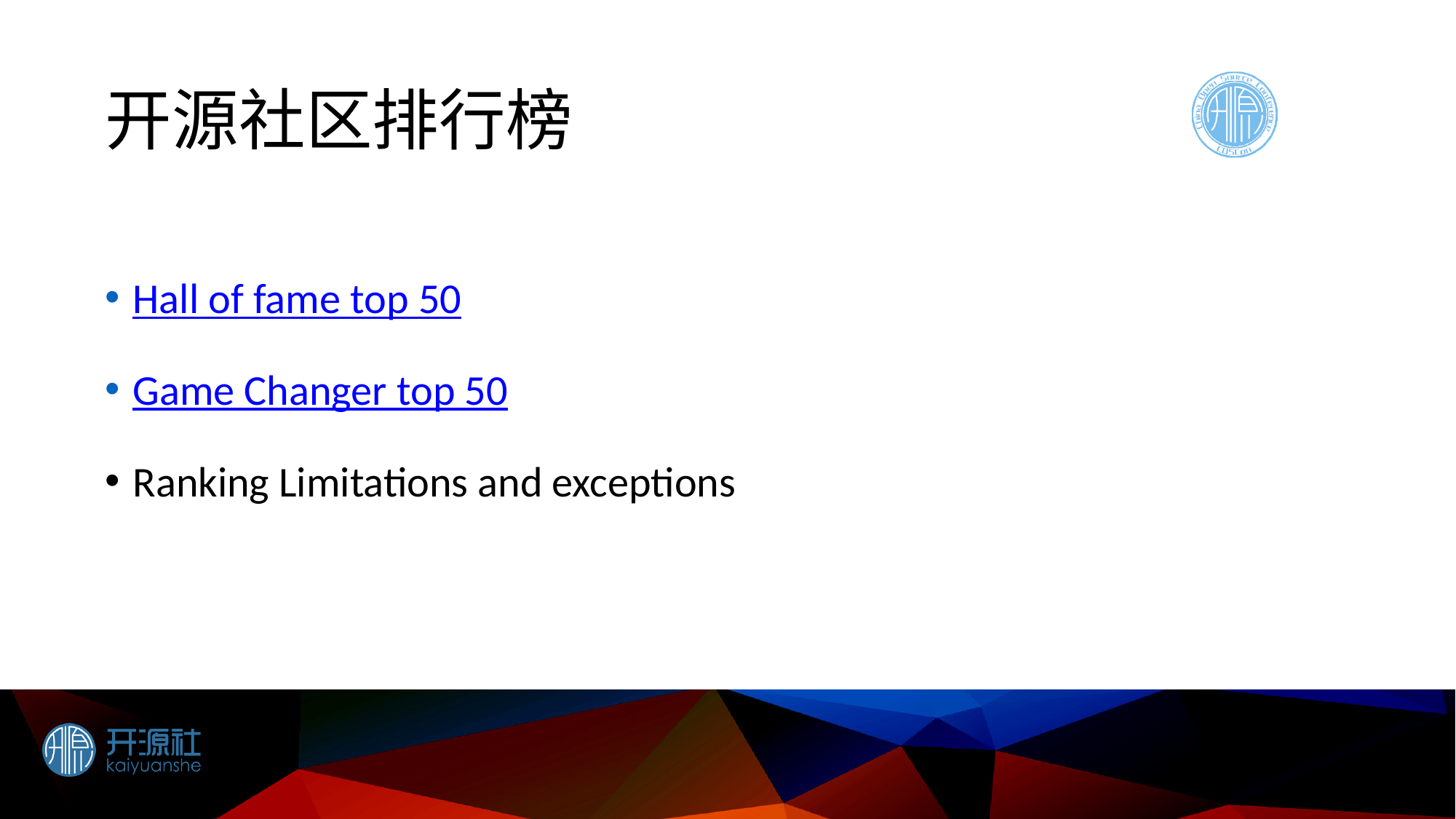

# 开源社区排行榜
Hall of fame top 50
Game Changer top 50
Ranking Limitations and exceptions